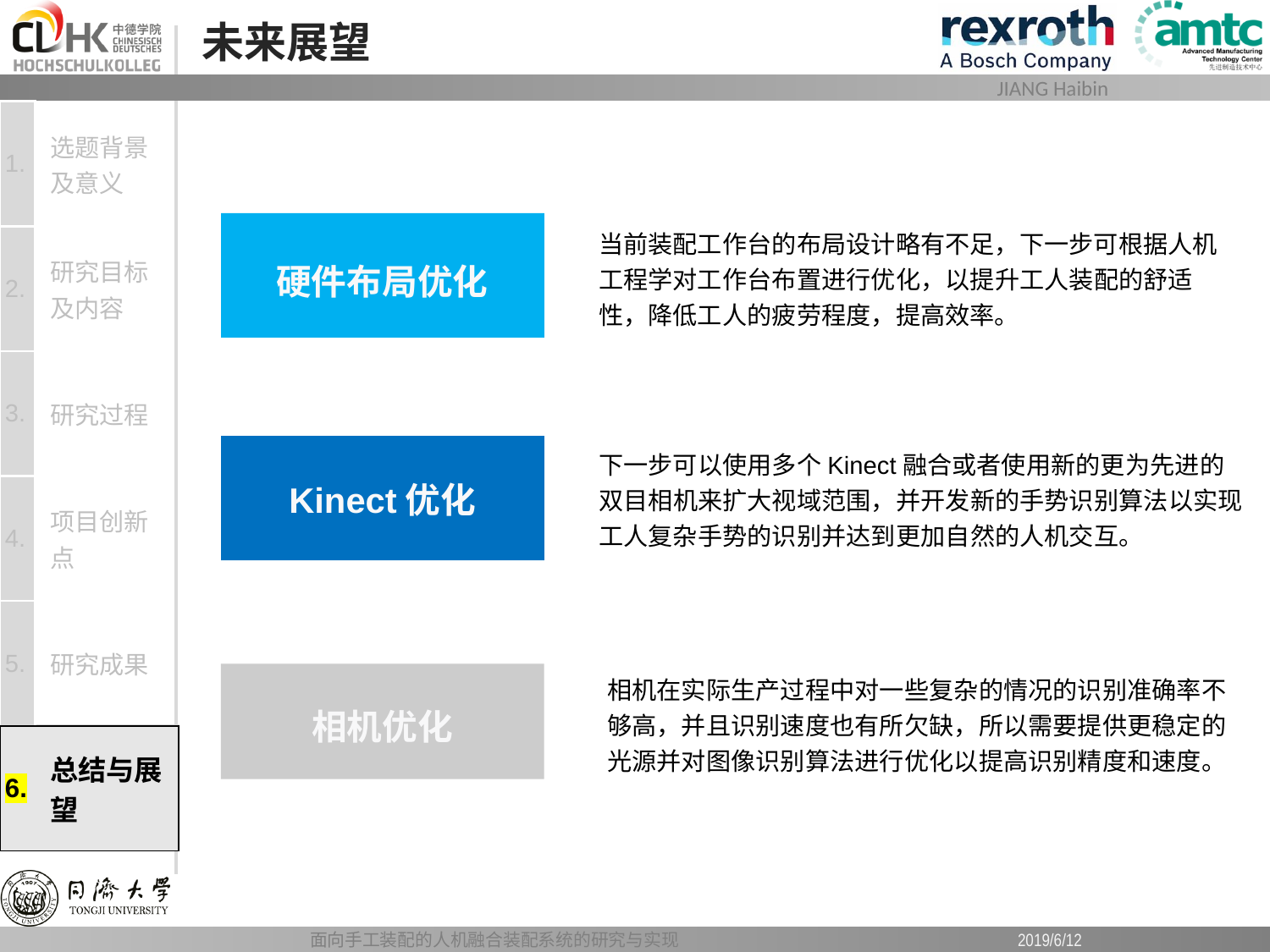

# 未来展望
| 1. | 选题背景及意义 |
| --- | --- |
| 2. | 研究目标及内容 |
| 3. | 研究过程 |
| 4. | 项目创新点 |
| 5. | 研究成果 |
| 6. | 总结与展望 |

硬件布局优化
当前装配工作台的布局设计略有不足，下一步可根据人机工程学对工作台布置进行优化，以提升工人装配的舒适性，降低工人的疲劳程度，提高效率。

Kinect优化
下一步可以使用多个Kinect融合或者使用新的更为先进的双目相机来扩大视域范围，并开发新的手势识别算法以实现工人复杂手势的识别并达到更加自然的人机交互。

相机优化
相机在实际生产过程中对一些复杂的情况的识别准确率不够高，并且识别速度也有所欠缺，所以需要提供更稳定的光源并对图像识别算法进行优化以提高识别精度和速度。

面向手工装配的人机融合装配系统的研究与实现
2019/6/12